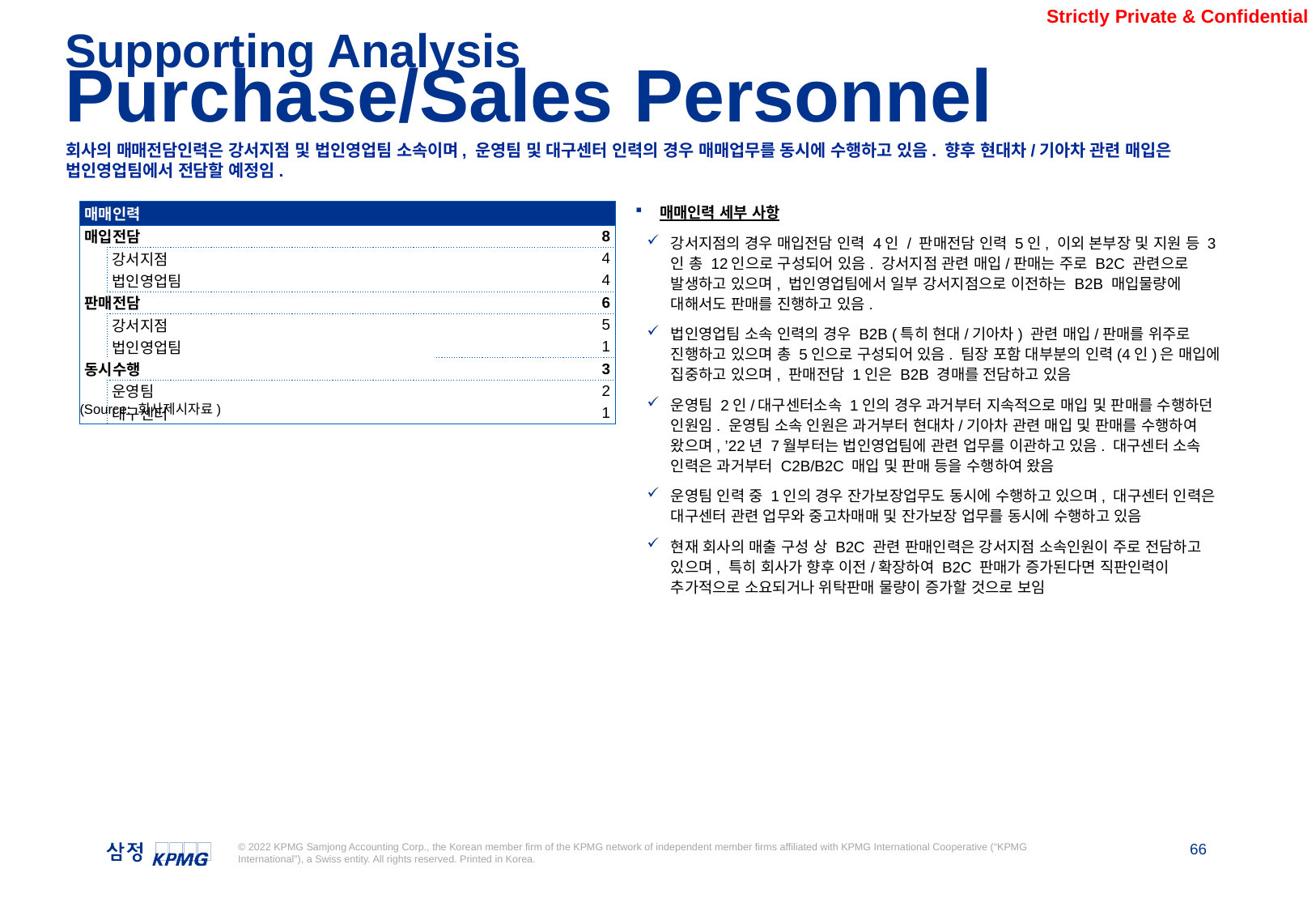

Supporting Analysis
Purchase/Sales Personnel
회사의 매매전담인력은 강서지점 및 법인영업팀 소속이며, 운영팀 및 대구센터 인력의 경우 매매업무를 동시에 수행하고 있음. 향후 현대차/기아차 관련 매입은 법인영업팀에서 전담할 예정임.
| 매매인력 |  |  |
| --- | --- | --- |
| 매입전담 |  | 8 |
|  | 강서지점 | 4 |
|  | 법인영업팀 | 4 |
| 판매전담 |  | 6 |
|  | 강서지점 | 5 |
|  | 법인영업팀 | 1 |
| 동시수행 |  | 3 |
|  | 운영팀 | 2 |
|  | 대구센터 | 1 |
매매인력 세부 사항
강서지점의 경우 매입전담 인력 4인 / 판매전담 인력 5인, 이외 본부장 및 지원 등 3인 총 12인으로 구성되어 있음. 강서지점 관련 매입/판매는 주로 B2C 관련으로 발생하고 있으며, 법인영업팀에서 일부 강서지점으로 이전하는 B2B 매입물량에 대해서도 판매를 진행하고 있음.
법인영업팀 소속 인력의 경우 B2B (특히 현대/기아차) 관련 매입/판매를 위주로 진행하고 있으며 총 5인으로 구성되어 있음. 팀장 포함 대부분의 인력(4인)은 매입에 집중하고 있으며, 판매전담 1인은 B2B 경매를 전담하고 있음
운영팀 2인/대구센터소속 1인의 경우 과거부터 지속적으로 매입 및 판매를 수행하던 인원임. 운영팀 소속 인원은 과거부터 현대차/기아차 관련 매입 및 판매를 수행하여 왔으며, ’22년 7월부터는 법인영업팀에 관련 업무를 이관하고 있음. 대구센터 소속 인력은 과거부터 C2B/B2C 매입 및 판매 등을 수행하여 왔음
운영팀 인력 중 1인의 경우 잔가보장업무도 동시에 수행하고 있으며, 대구센터 인력은 대구센터 관련 업무와 중고차매매 및 잔가보장 업무를 동시에 수행하고 있음
현재 회사의 매출 구성 상 B2C 관련 판매인력은 강서지점 소속인원이 주로 전담하고 있으며, 특히 회사가 향후 이전/확장하여 B2C 판매가 증가된다면 직판인력이 추가적으로 소요되거나 위탁판매 물량이 증가할 것으로 보임

(Source: 회사제시자료)